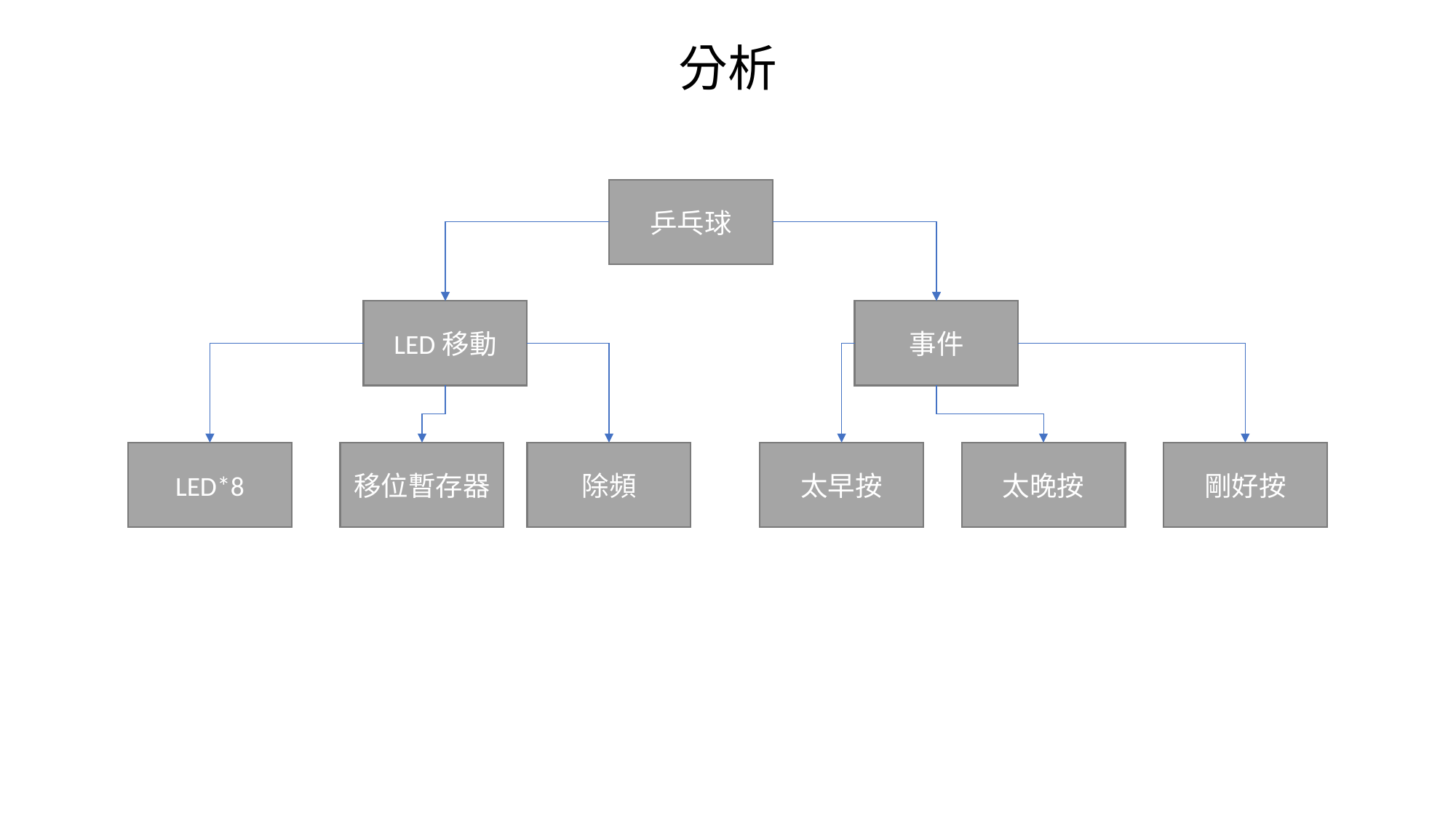

# 分析
乒乓球
LED移動
事件
LED*8
除頻
太早按
太晚按
剛好按
移位暫存器